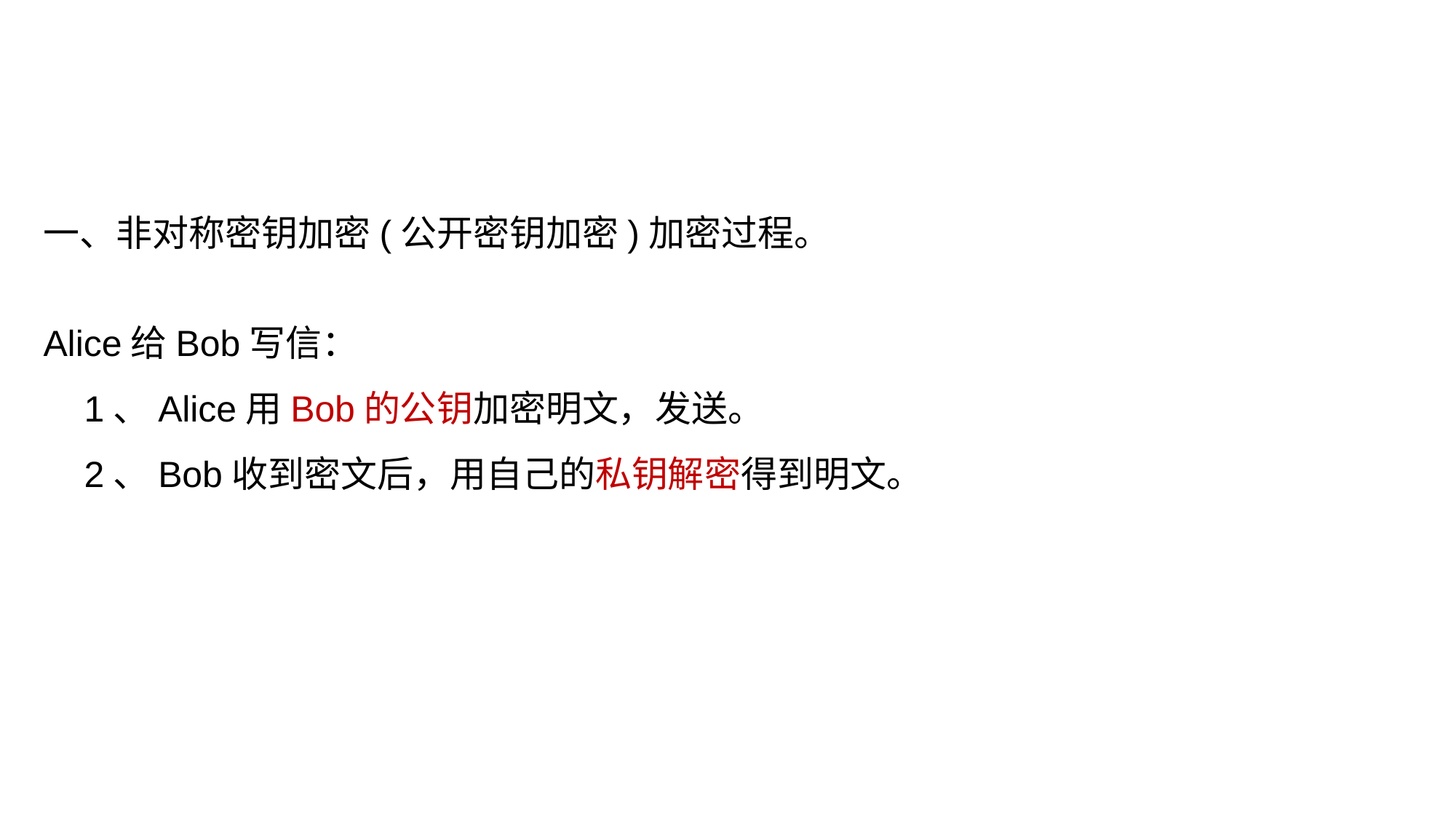

一、非对称密钥加密(公开密钥加密)加密过程。
Alice给Bob写信：
    1、Alice用Bob的公钥加密明文，发送。
    2、Bob收到密文后，用自己的私钥解密得到明文。